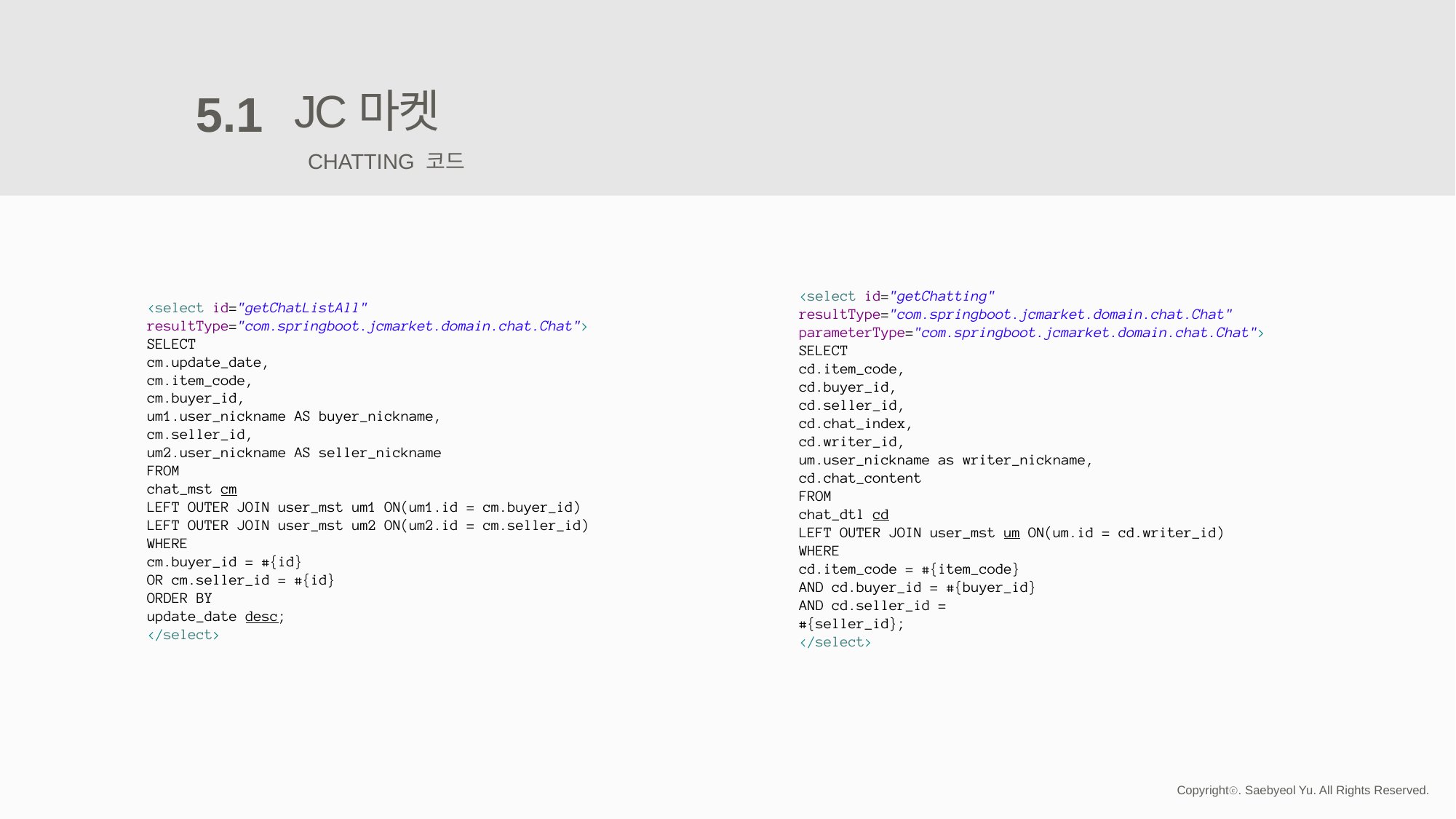

JC마켓
5.1
CHATTING 코드
<select id="getChatting"
resultType="com.springboot.jcmarket.domain.chat.Chat"
parameterType="com.springboot.jcmarket.domain.chat.Chat">
SELECT
cd.item_code,
cd.buyer_id,
cd.seller_id,
cd.chat_index,
cd.writer_id,
um.user_nickname as writer_nickname,
cd.chat_content
FROM
chat_dtl cd
LEFT OUTER JOIN user_mst um ON(um.id = cd.writer_id)
WHERE
cd.item_code = #{item_code}
AND cd.buyer_id = #{buyer_id}
AND cd.seller_id =
#{seller_id};
</select>
<select id="getChatListAll"
resultType="com.springboot.jcmarket.domain.chat.Chat">
SELECT
cm.update_date,
cm.item_code,
cm.buyer_id,
um1.user_nickname AS buyer_nickname,
cm.seller_id,
um2.user_nickname AS seller_nickname
FROM
chat_mst cm
LEFT OUTER JOIN user_mst um1 ON(um1.id = cm.buyer_id)
LEFT OUTER JOIN user_mst um2 ON(um2.id = cm.seller_id)
WHERE
cm.buyer_id = #{id}
OR cm.seller_id = #{id}
ORDER BY
update_date desc;
</select>